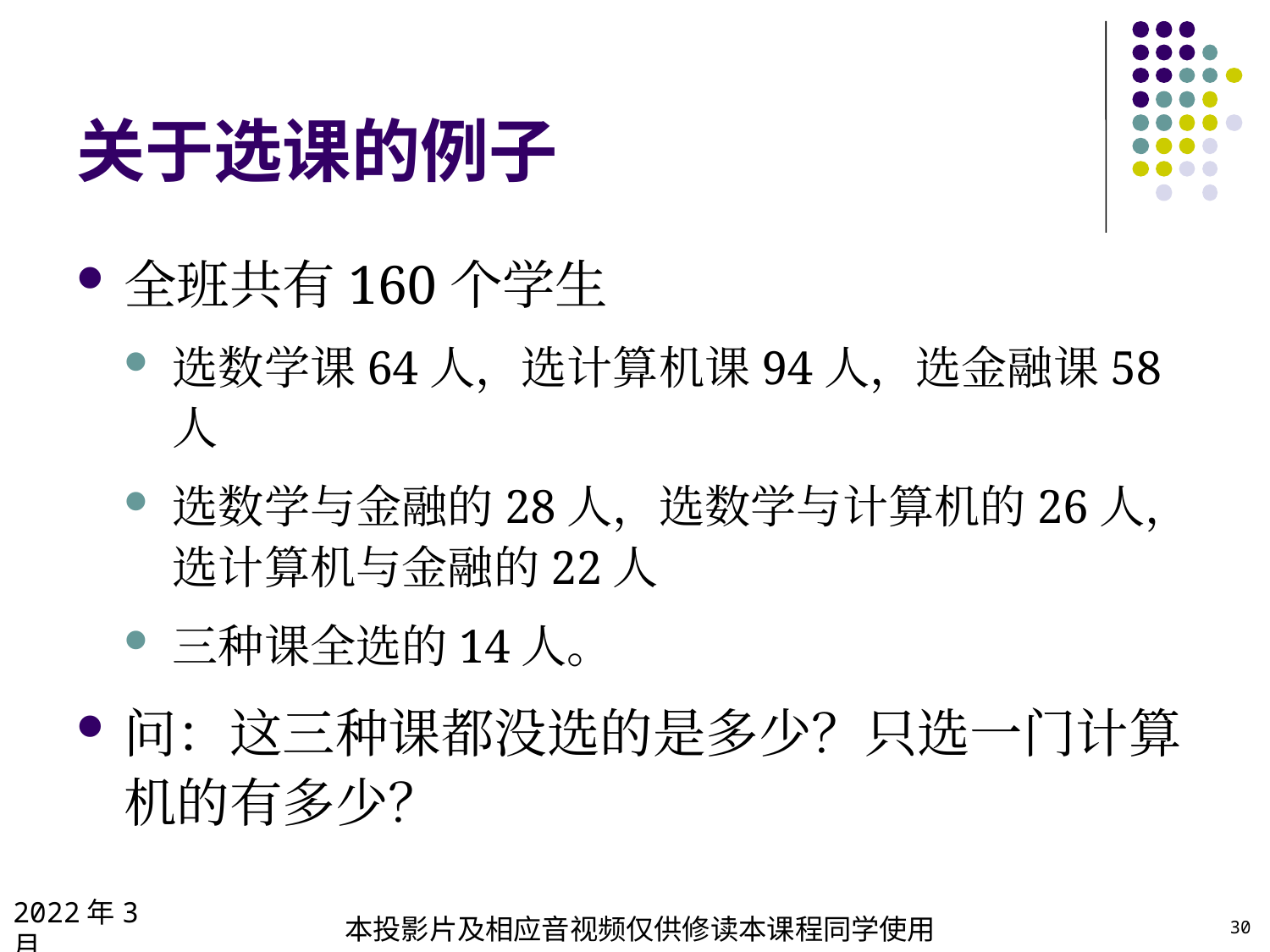

# 关于选课的例子
全班共有160个学生
选数学课64人，选计算机课94人，选金融课58人
选数学与金融的28人，选数学与计算机的26人，选计算机与金融的22人
三种课全选的14人。
问：这三种课都没选的是多少？只选一门计算机的有多少？

2022年3月
本投影片及相应音视频仅供修读本课程同学使用
30